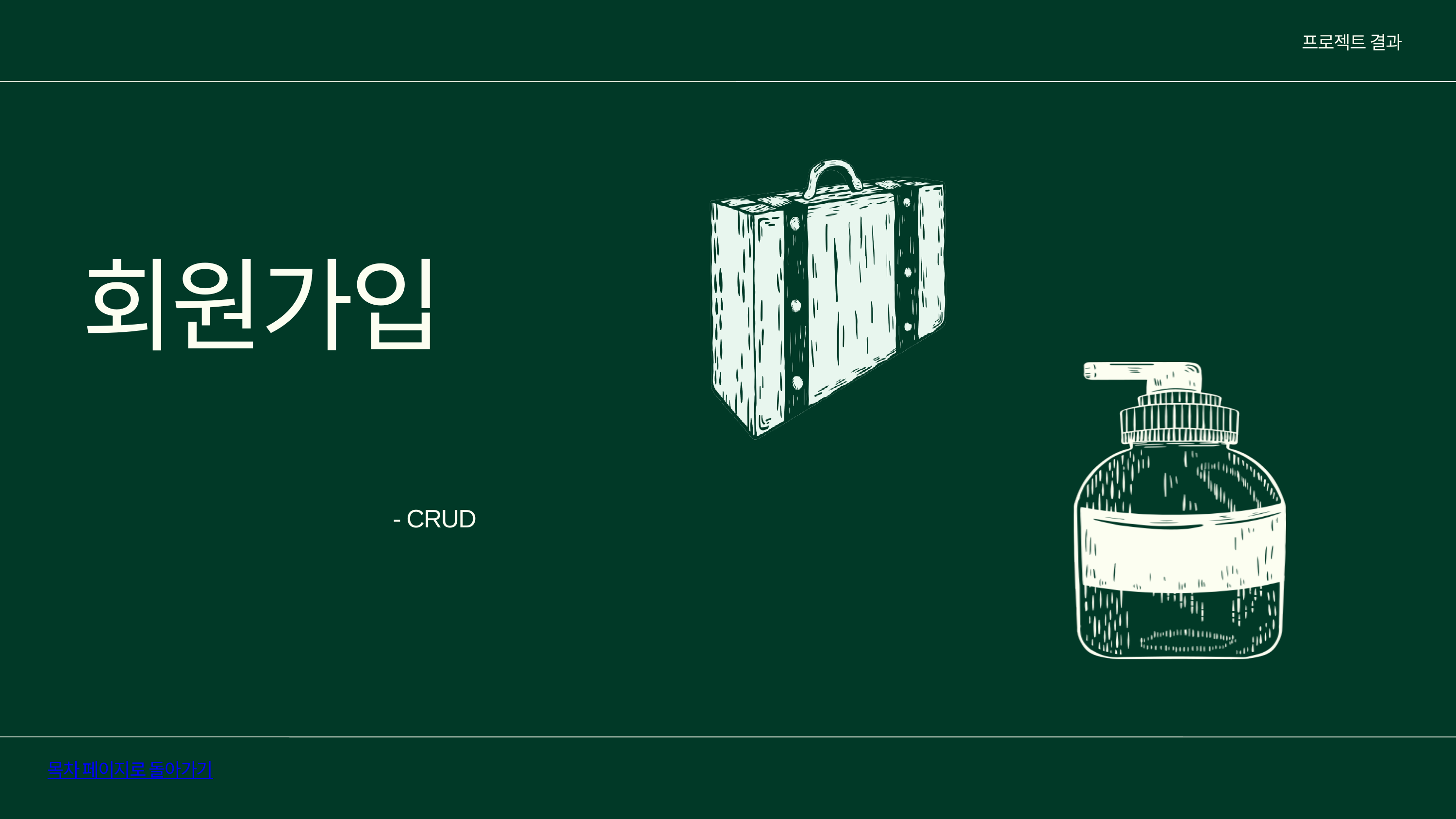

프로젝트 결과

회원가입

- CRUD

목차 페이지로 돌아가기